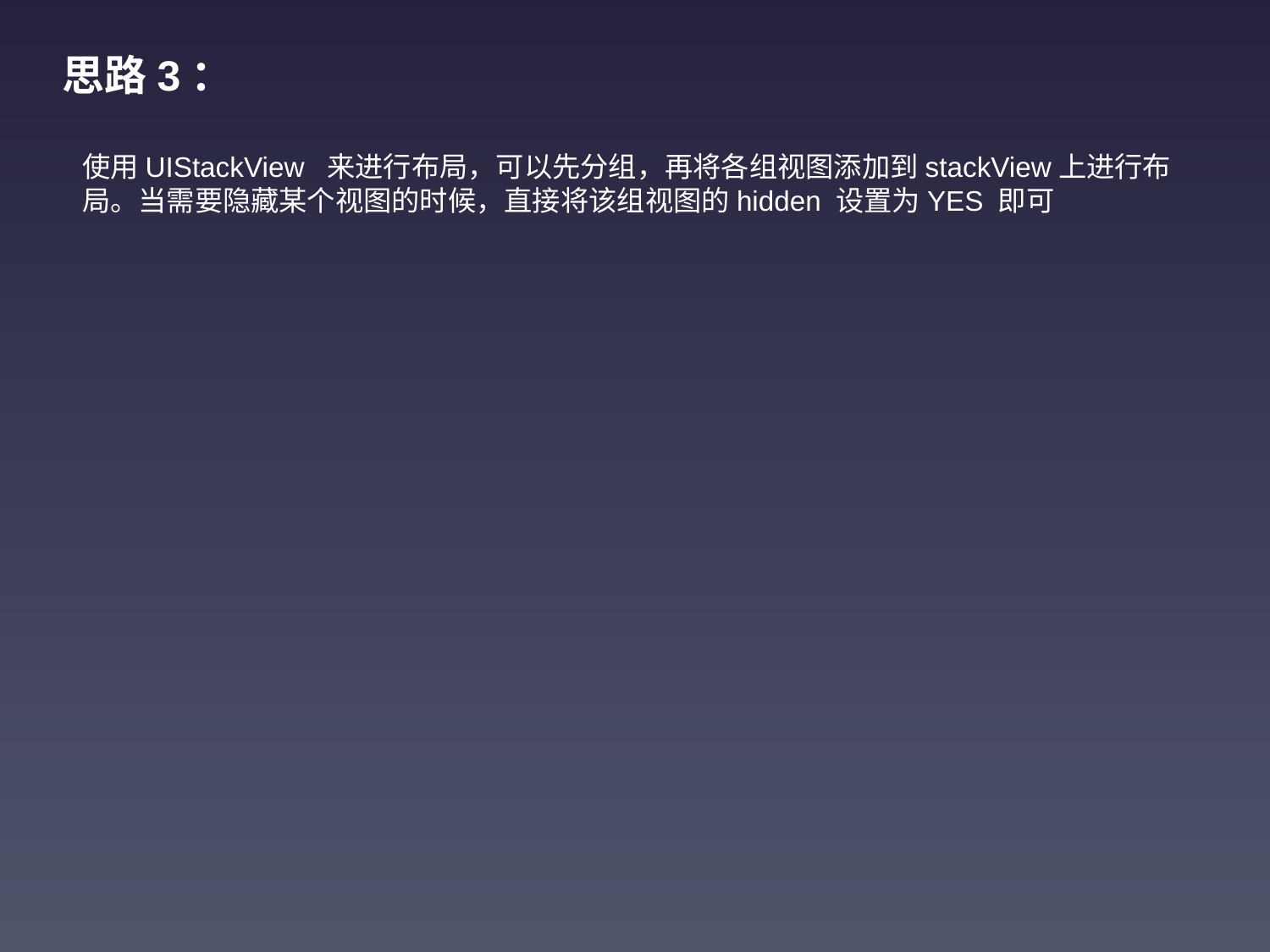

思路3：
使用UIStackView  来进行布局，可以先分组，再将各组视图添加到stackView上进行布局。当需要隐藏某个视图的时候，直接将该组视图的hidden 设置为YES 即可